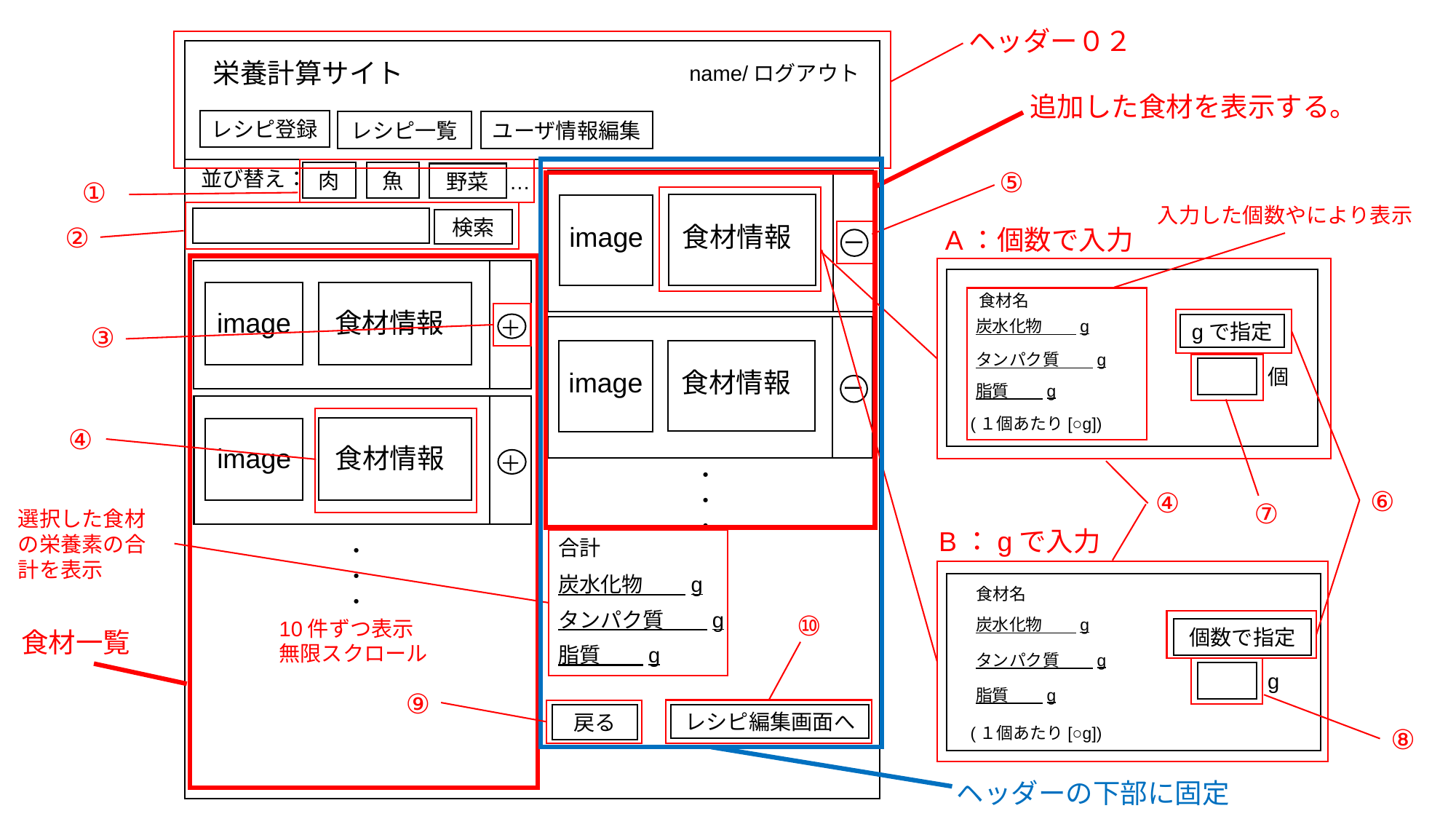

画面id
S-05-01
ヘッダー０２

栄養計算サイト
name/ログアウト
レシピ登録
レシピ一覧

追加した食材を表示する。

ユーザ情報編集

ヘッダーの下部に固定

①

並び替え：
⑤

魚
肉
…
野菜

image
食材情報
ー

入力した個数やにより表示

②

検索
A：個数で入力

食材一覧

image
食材情報
＋

食材名

③

⑥
炭水化物　　g
gで指定

image
食材情報
ー

タンパク質　　g

個
脂質　　g

image
食材情報
＋

(１個あたり[○g])

④
・
・
・
④
⑦
選択した食材の栄養素の合計を表示

B：gで入力
合計
・
・
・

炭水化物　　g

食材名
タンパク質　　g
⑩
炭水化物　　g
10件ずつ表示
無限スクロール
個数で指定
脂質　　g

タンパク質　　g

g
脂質　　g
⑨

戻る
レシピ編集画面へ
⑧
(１個あたり[○g])